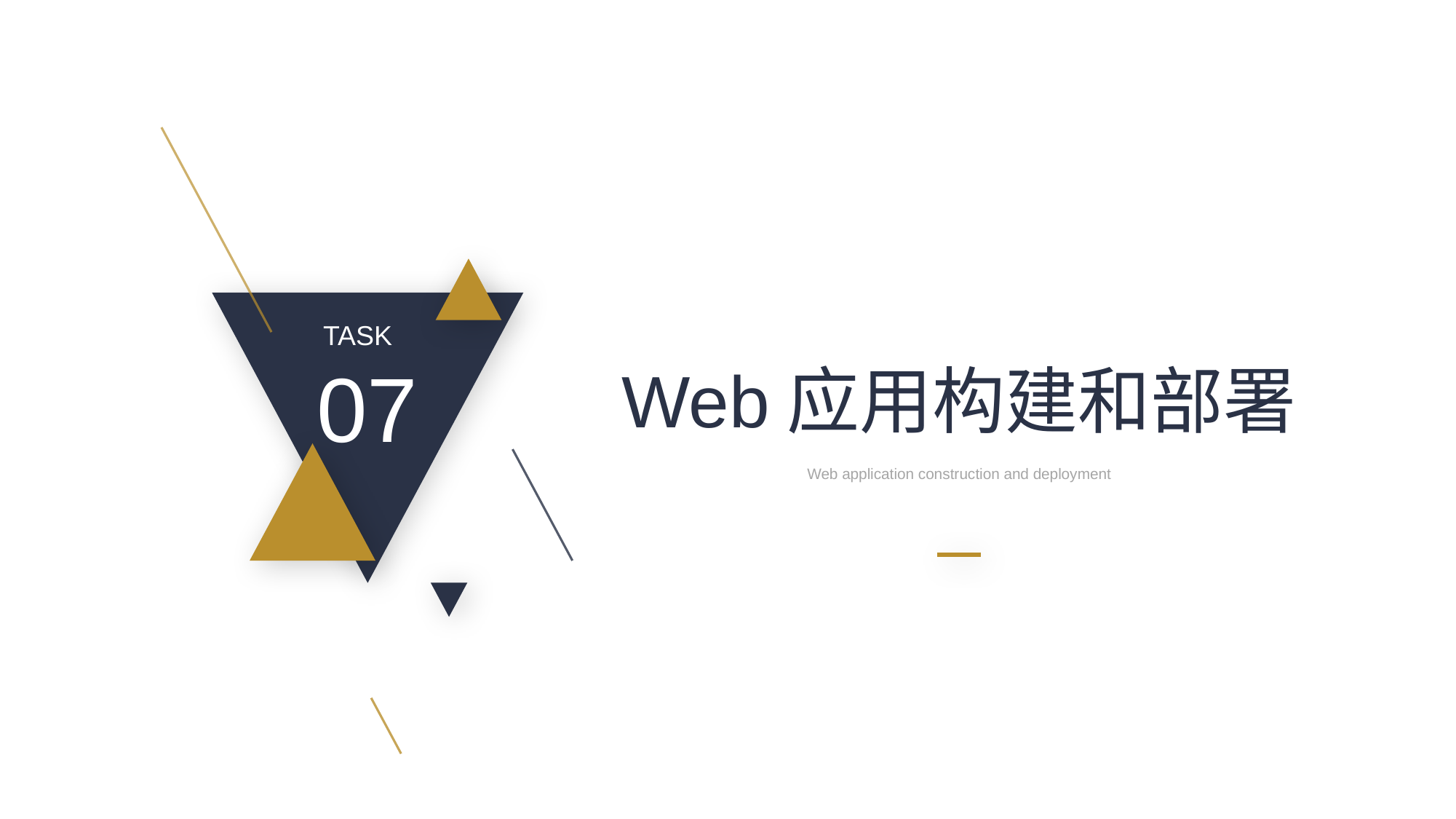

TASK
07
Web应用构建和部署

Web application construction and deployment